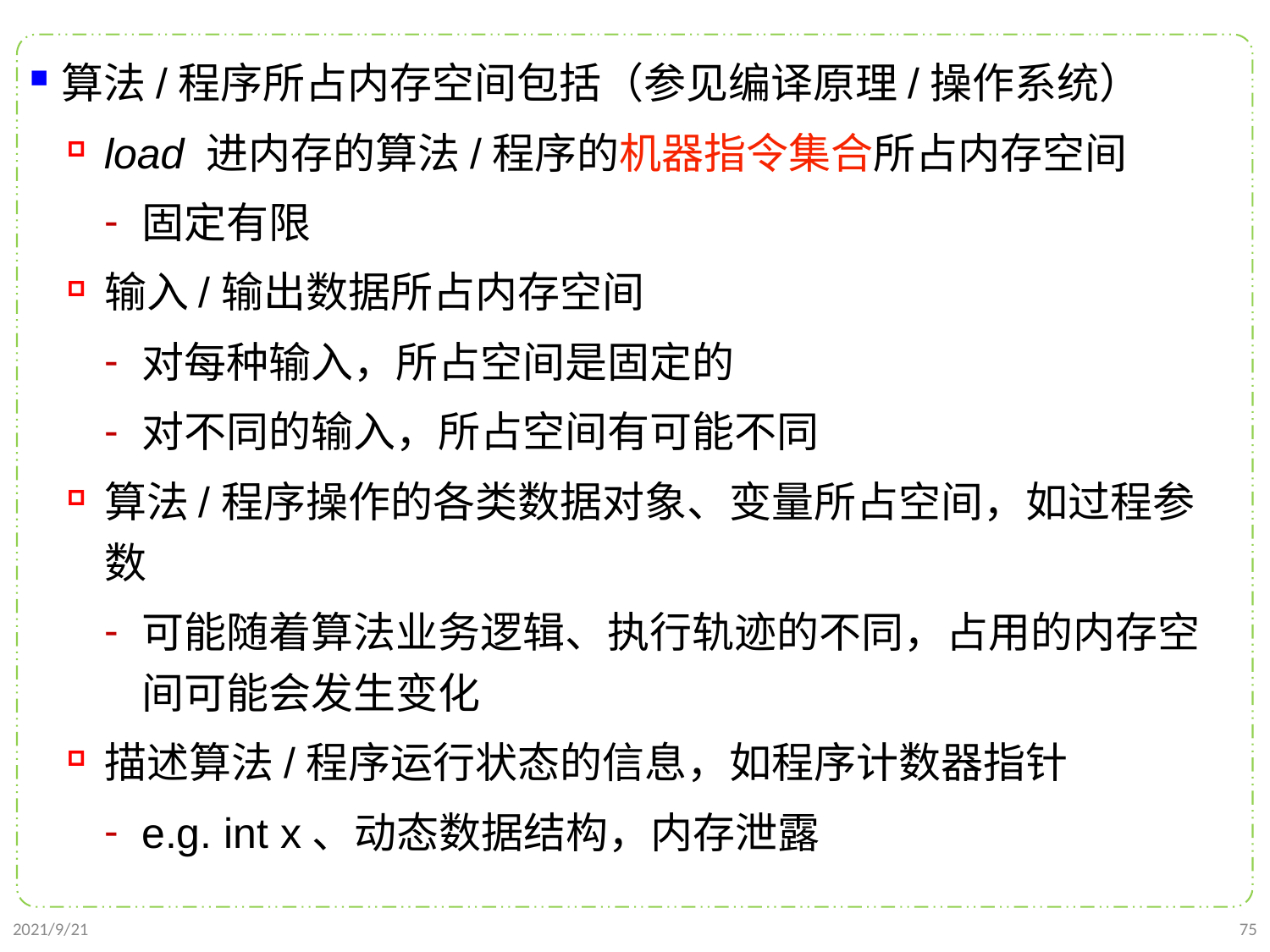

算法/程序所占内存空间包括（参见编译原理/操作系统）
load 进内存的算法/程序的机器指令集合所占内存空间
固定有限
输入/输出数据所占内存空间
对每种输入，所占空间是固定的
对不同的输入，所占空间有可能不同
算法/程序操作的各类数据对象、变量所占空间，如过程参数
可能随着算法业务逻辑、执行轨迹的不同，占用的内存空间可能会发生变化
描述算法/程序运行状态的信息，如程序计数器指针
e.g. int x、动态数据结构，内存泄露

2021/9/21
75